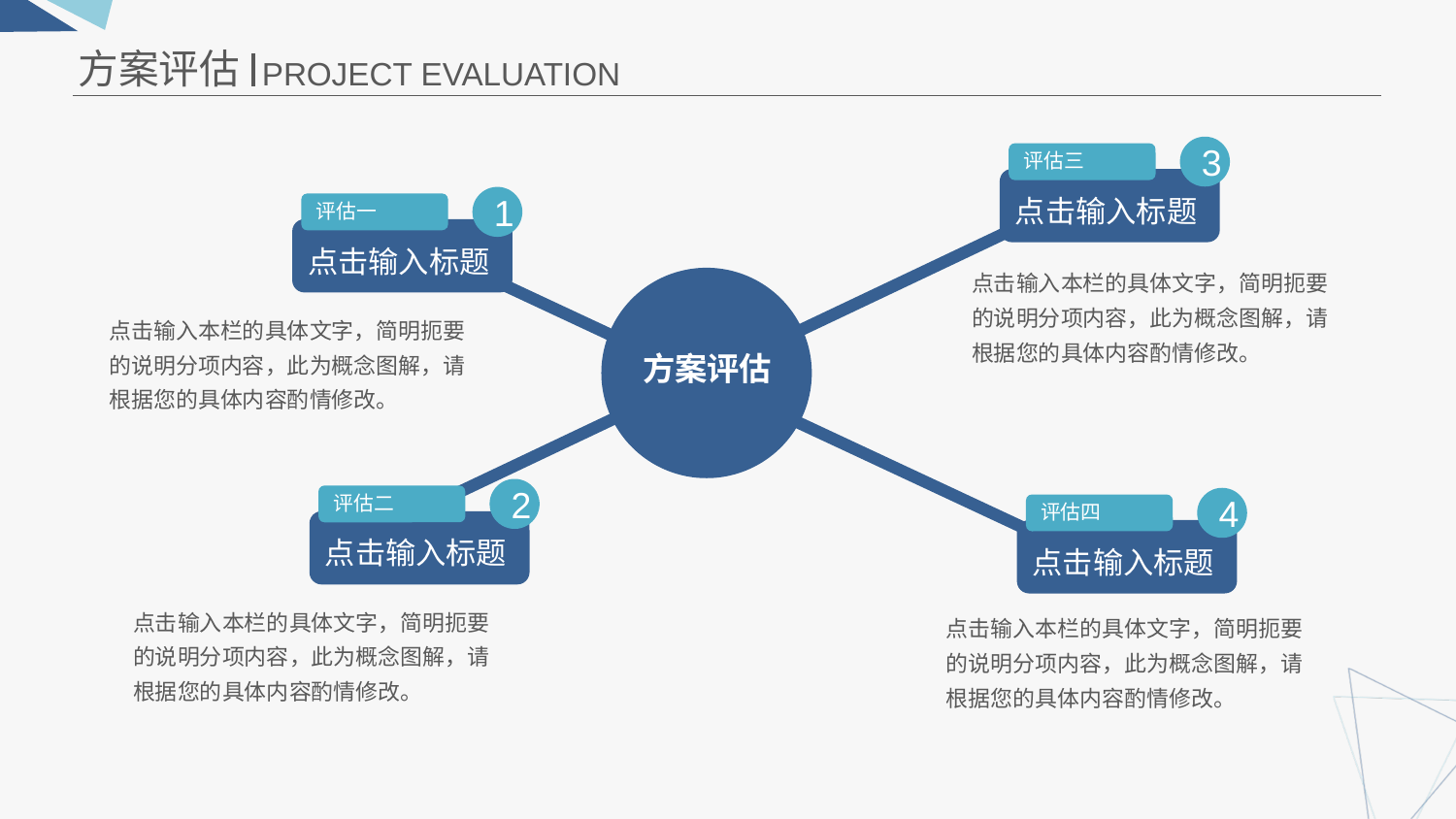

方案评估
PROJECT EVALUATION
3
评估三

点击输入标题
1
评估一

点击输入标题
点击输入本栏的具体文字，简明扼要的说明分项内容，此为概念图解，请根据您的具体内容酌情修改。

方案评估
点击输入本栏的具体文字，简明扼要的说明分项内容，此为概念图解，请根据您的具体内容酌情修改。
2
评估二

点击输入标题
4
评估四

点击输入标题
点击输入本栏的具体文字，简明扼要的说明分项内容，此为概念图解，请根据您的具体内容酌情修改。
点击输入本栏的具体文字，简明扼要的说明分项内容，此为概念图解，请根据您的具体内容酌情修改。